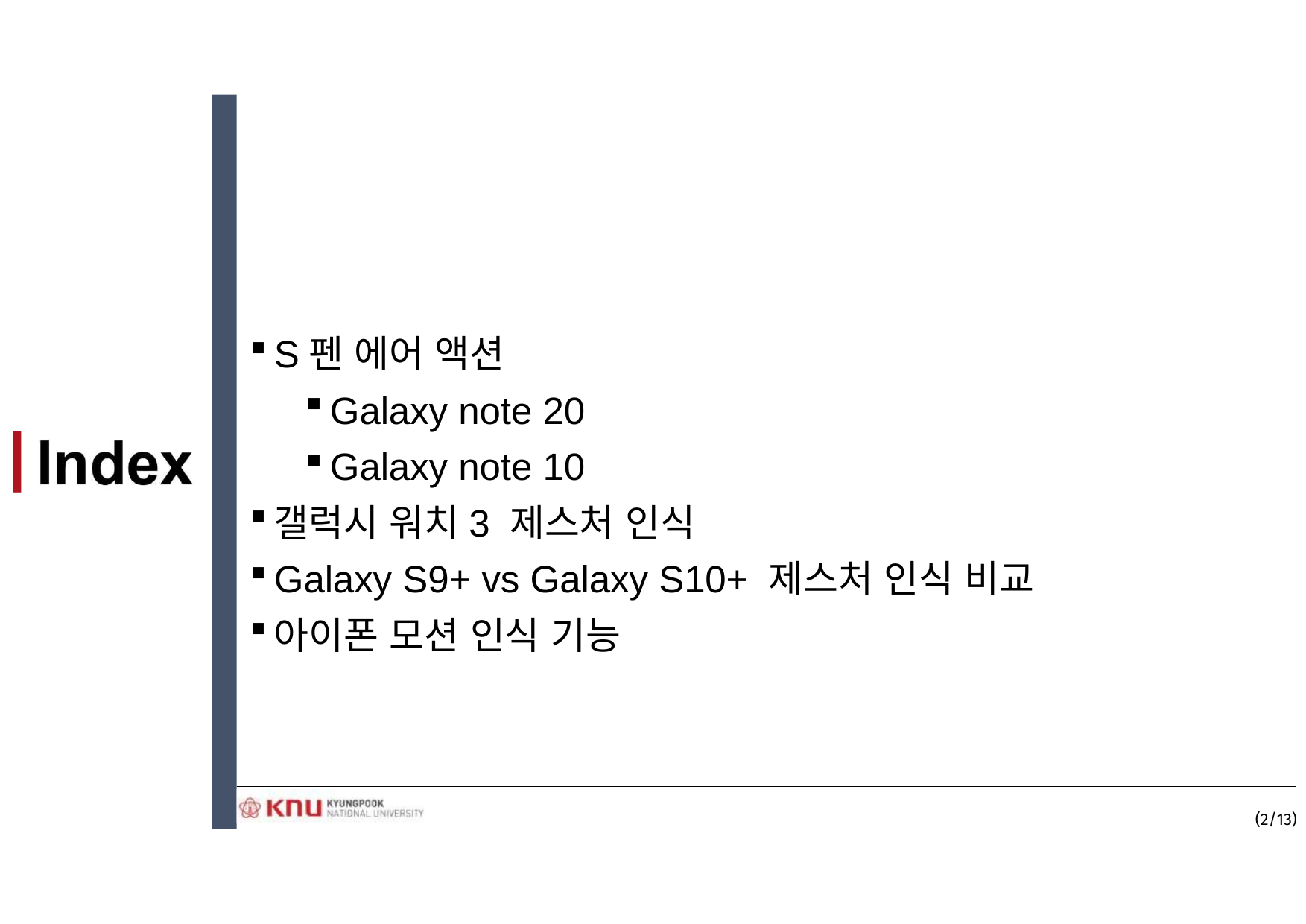

S펜 에어 액션
Galaxy note 20
Galaxy note 10
갤럭시 워치3 제스처 인식
Galaxy S9+ vs Galaxy S10+ 제스처 인식 비교
아이폰 모션 인식 기능

(2/13)